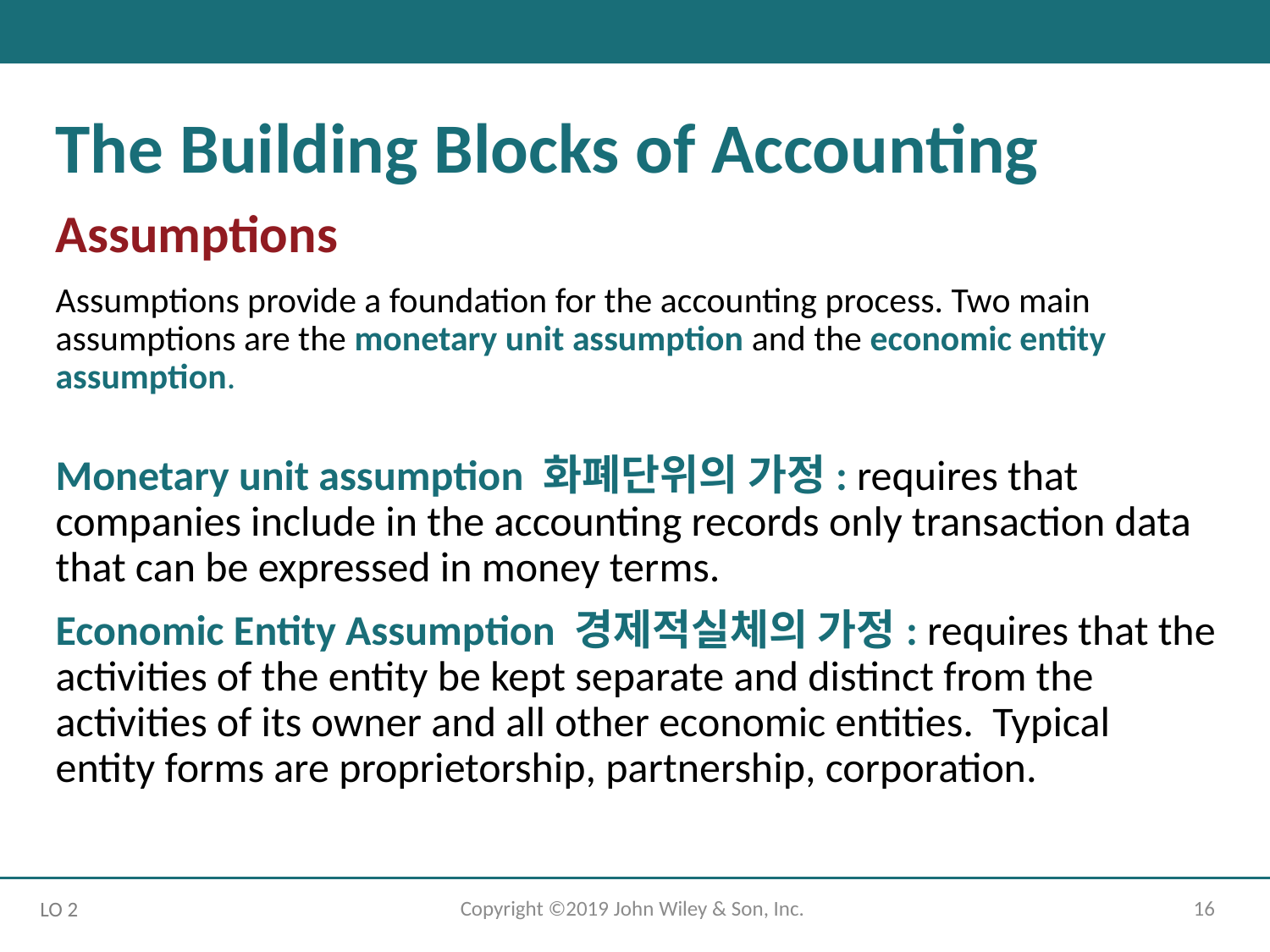

The Building Blocks of Accounting
Assumptions
Assumptions provide a foundation for the accounting process. Two main assumptions are the monetary unit assumption and the economic entity assumption.

Monetary unit assumption 화폐단위의 가정: requires that companies include in the accounting records only transaction data that can be expressed in money terms.
Economic Entity Assumption 경제적실체의 가정: requires that the activities of the entity be kept separate and distinct from the activities of its owner and all other economic entities.  Typical entity forms are proprietorship, partnership, corporation.

Copyright ©2019 John Wiley & Son, Inc.
16
LO 2